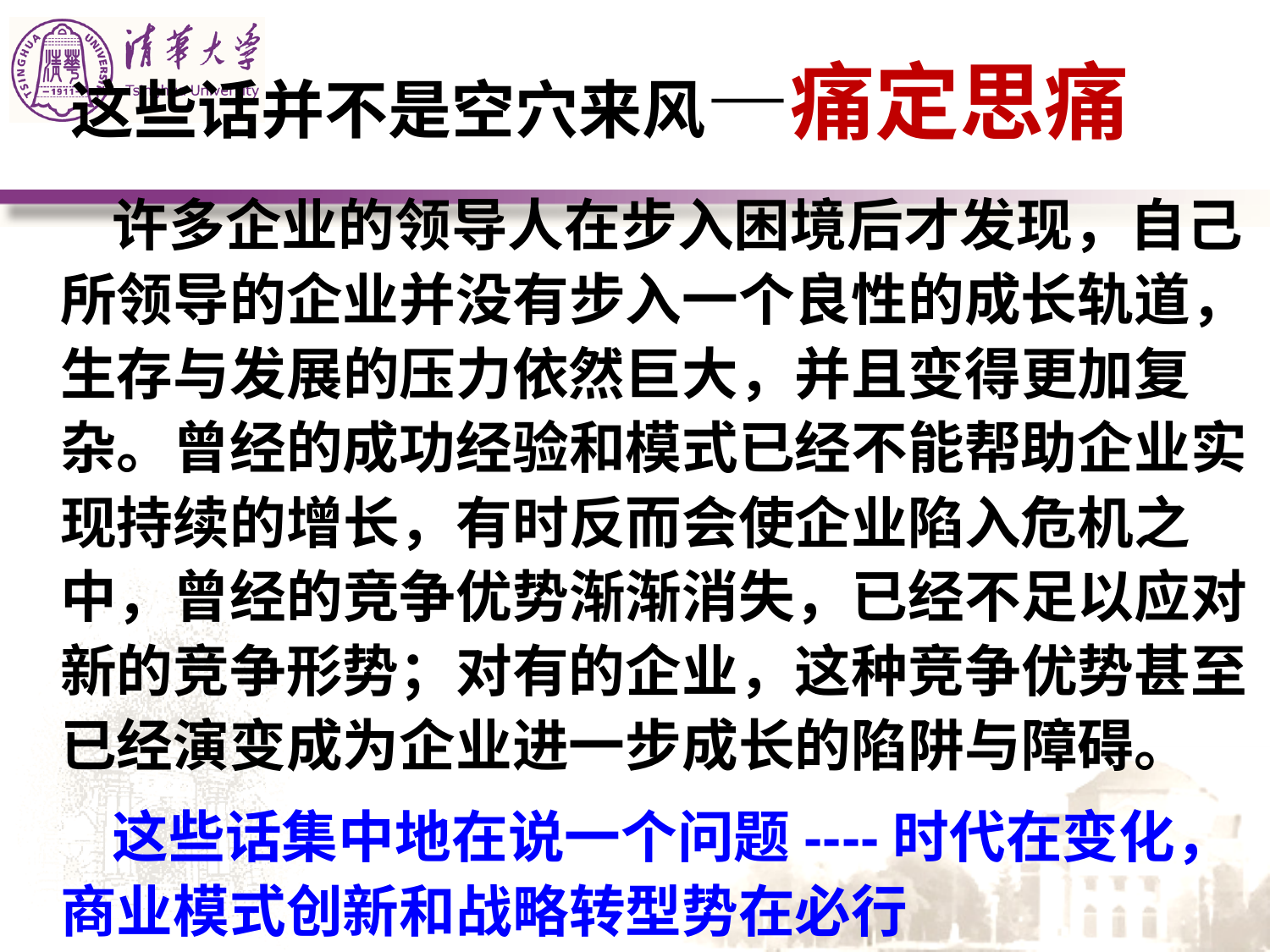

# 这些话并不是空穴来风—痛定思痛
许多企业的领导人在步入困境后才发现，自己所领导的企业并没有步入一个良性的成长轨道，生存与发展的压力依然巨大，并且变得更加复杂。曾经的成功经验和模式已经不能帮助企业实现持续的增长，有时反而会使企业陷入危机之中，曾经的竞争优势渐渐消失，已经不足以应对新的竞争形势；对有的企业，这种竞争优势甚至已经演变成为企业进一步成长的陷阱与障碍。
这些话集中地在说一个问题----时代在变化，商业模式创新和战略转型势在必行